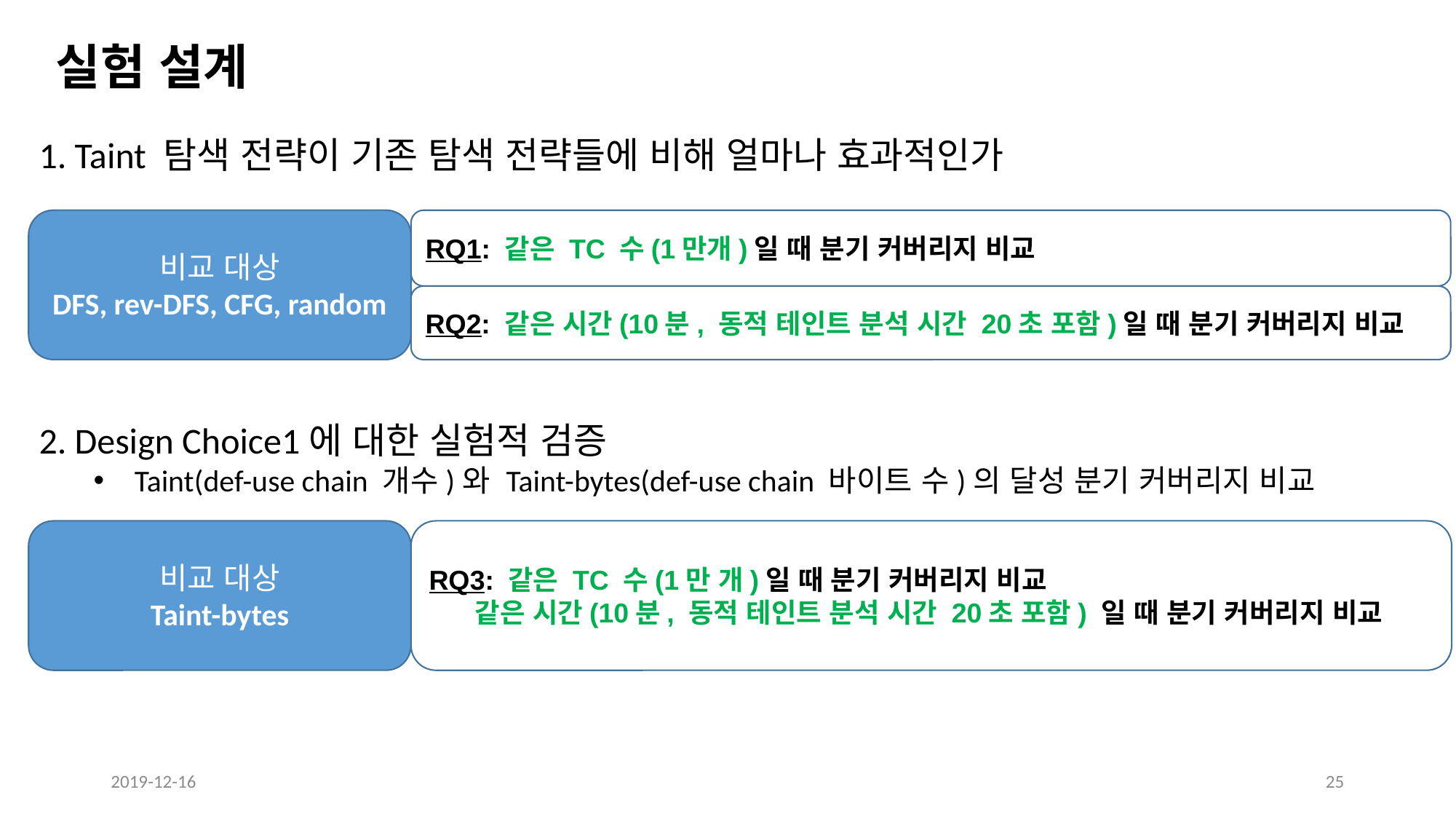

실험 설계
1. Taint 탐색 전략이 기존 탐색 전략들에 비해 얼마나 효과적인가
RQ1: 같은 TC 수(1만개)일 때 분기 커버리지 비교
비교 대상
DFS, rev-DFS, CFG, random
RQ2: 같은 시간(10분, 동적 테인트 분석 시간 20초 포함)일 때 분기 커버리지 비교
2. Design Choice1에 대한 실험적 검증
Taint(def-use chain 개수)와 Taint-bytes(def-use chain 바이트 수)의 달성 분기 커버리지 비교
비교 대상
Taint-bytes
RQ3: 같은 TC 수(1만 개)일 때 분기 커버리지 비교
      같은 시간(10분, 동적 테인트 분석 시간 20초 포함) 일 때 분기 커버리지 비교
2019-12-16
25